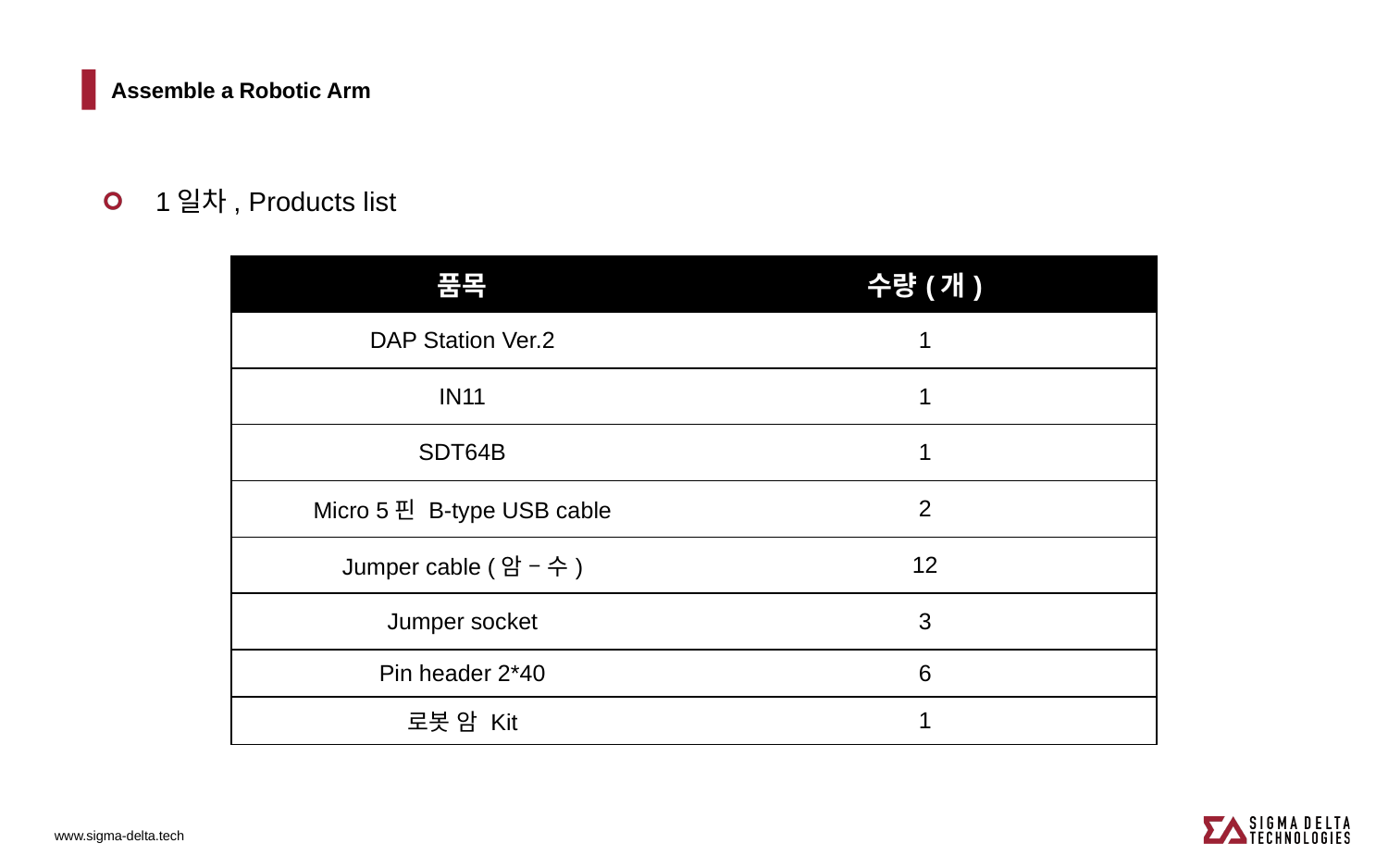

# Assemble a Robotic Arm
1일차, Products list

| 품목 | 수량(개) |
| --- | --- |
| DAP Station Ver.2 | 1 |
| IN11 | 1 |
| SDT64B | 1 |
| Micro 5핀 B-type USB cable | 2 |
| Jumper cable (암 – 수) | 12 |
| Jumper socket | 3 |
| Pin header 2\*40 | 6 |
| 로봇 암 Kit | 1 |